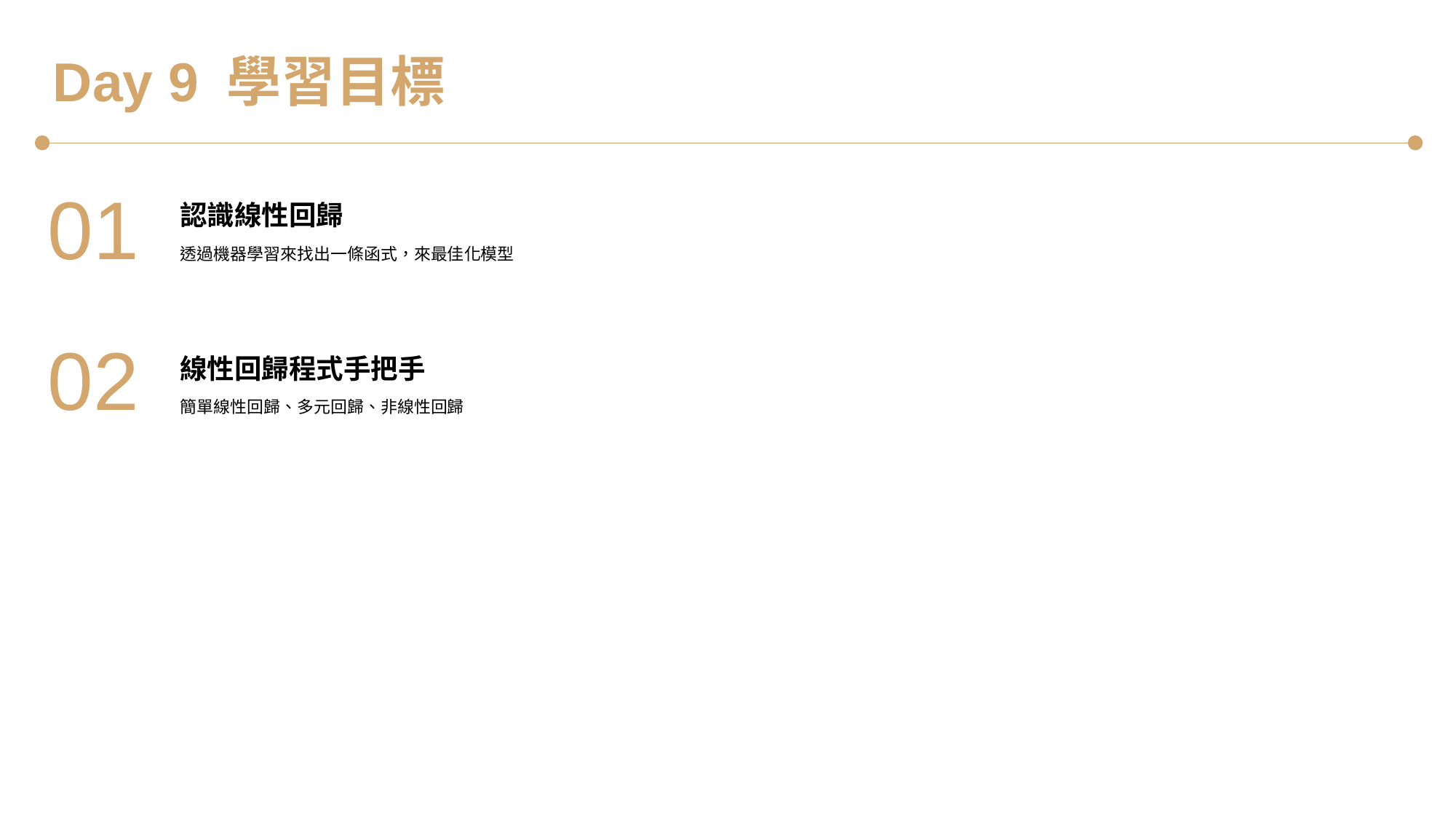

Day 9 學習目標
01
認識線性回歸
透過機器學習來找出一條函式，來最佳化模型
02
線性回歸程式手把手
簡單線性回歸、多元回歸、非線性回歸